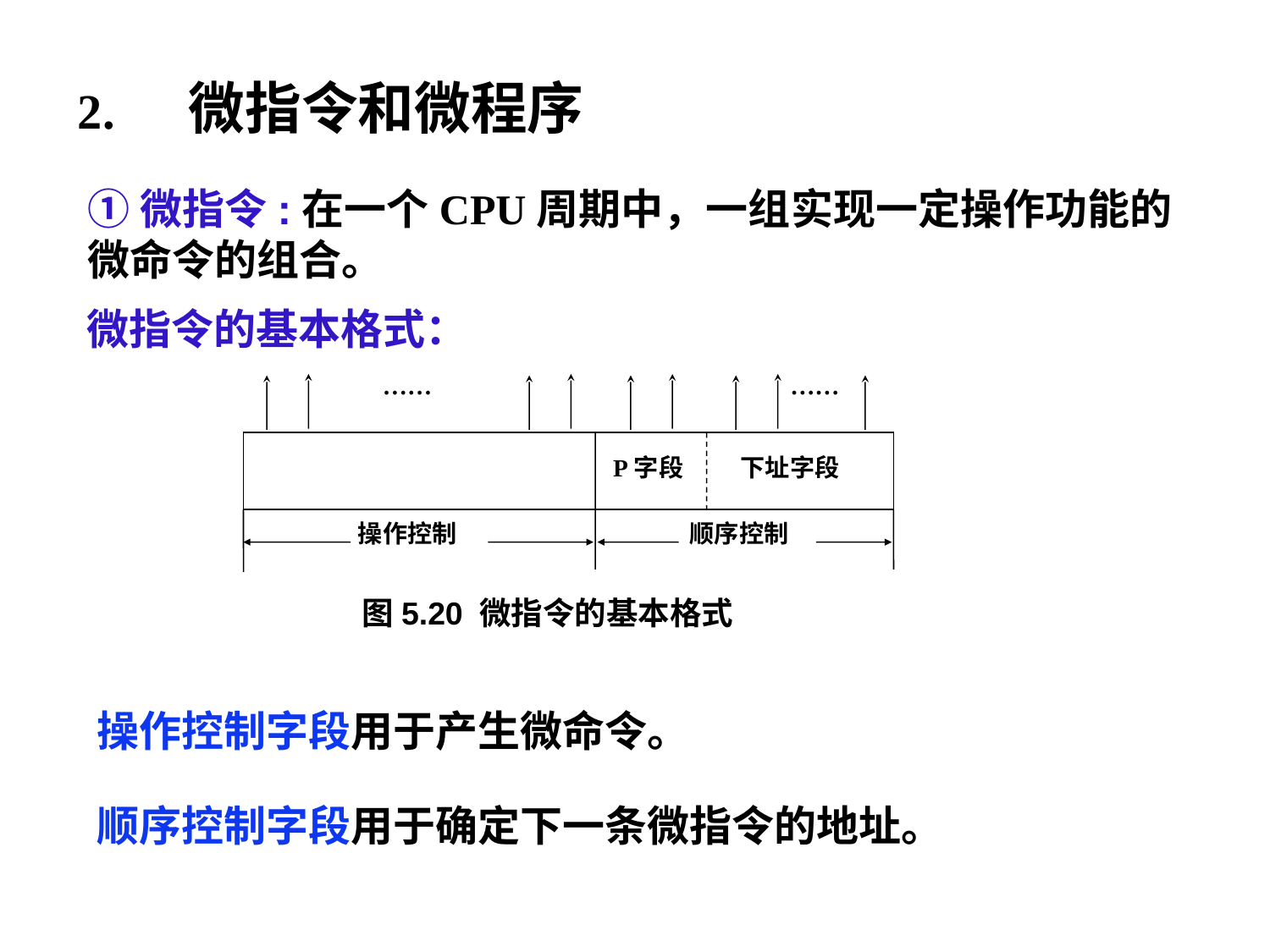

2.      微指令和微程序

①微指令:在一个CPU周期中，一组实现一定操作功能的微命令的组合。
微指令的基本格式：
……
……

P字段
下址字段

操作控制
顺序控制

图5.20 微指令的基本格式
操作控制字段用于产生微命令。
顺序控制字段用于确定下一条微指令的地址。